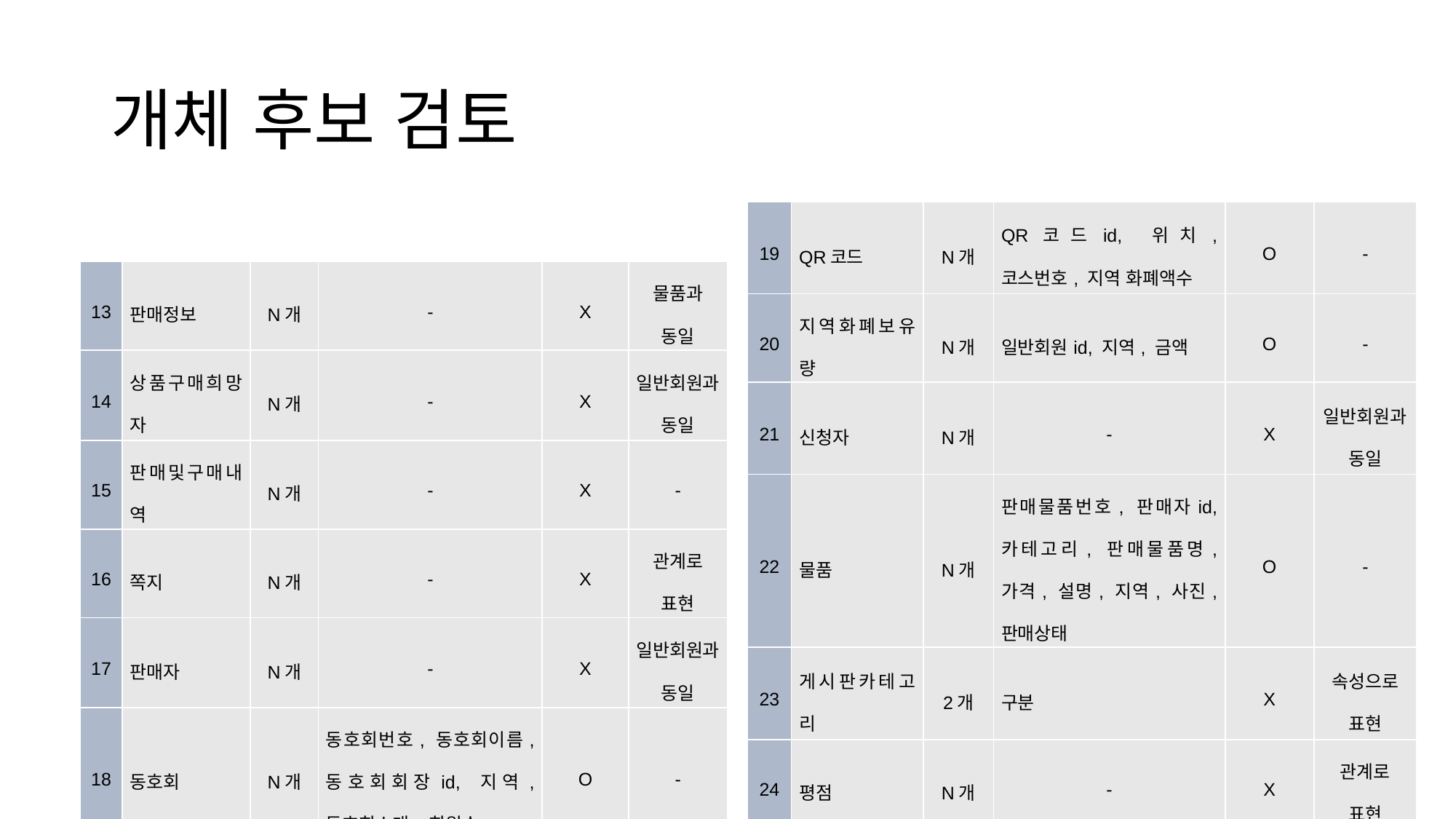

# 개체 후보 검토
| 19 | QR코드 | N개 | QR코드id, 위치, 코스번호, 지역 화폐액수 | O | - |
| --- | --- | --- | --- | --- | --- |
| 20 | 지역화폐보유량 | N개 | 일반회원id, 지역, 금액 | O | - |
| 21 | 신청자 | N개 | - | X | 일반회원과 동일 |
| 22 | 물품 | N개 | 판매물품번호, 판매자id, 카테고리, 판매물품명, 가격, 설명, 지역, 사진, 판매상태 | O | - |
| 23 | 게시판카테고리 | 2개 | 구분 | X | 속성으로 표현 |
| 24 | 평점 | N개 | - | X | 관계로 표현 |
| 13 | 판매정보 | N개 | - | X | 물품과 동일 |
| --- | --- | --- | --- | --- | --- |
| 14 | 상품구매희망자 | N개 | - | X | 일반회원과 동일 |
| 15 | 판매및구매내역 | N개 | - | X | - |
| 16 | 쪽지 | N개 | - | X | 관계로 표현 |
| 17 | 판매자 | N개 | - | X | 일반회원과 동일 |
| 18 | 동호회 | N개 | 동호회번호, 동호회이름, 동호회회장id, 지역, 동호회소개, 회원수 | O | - |